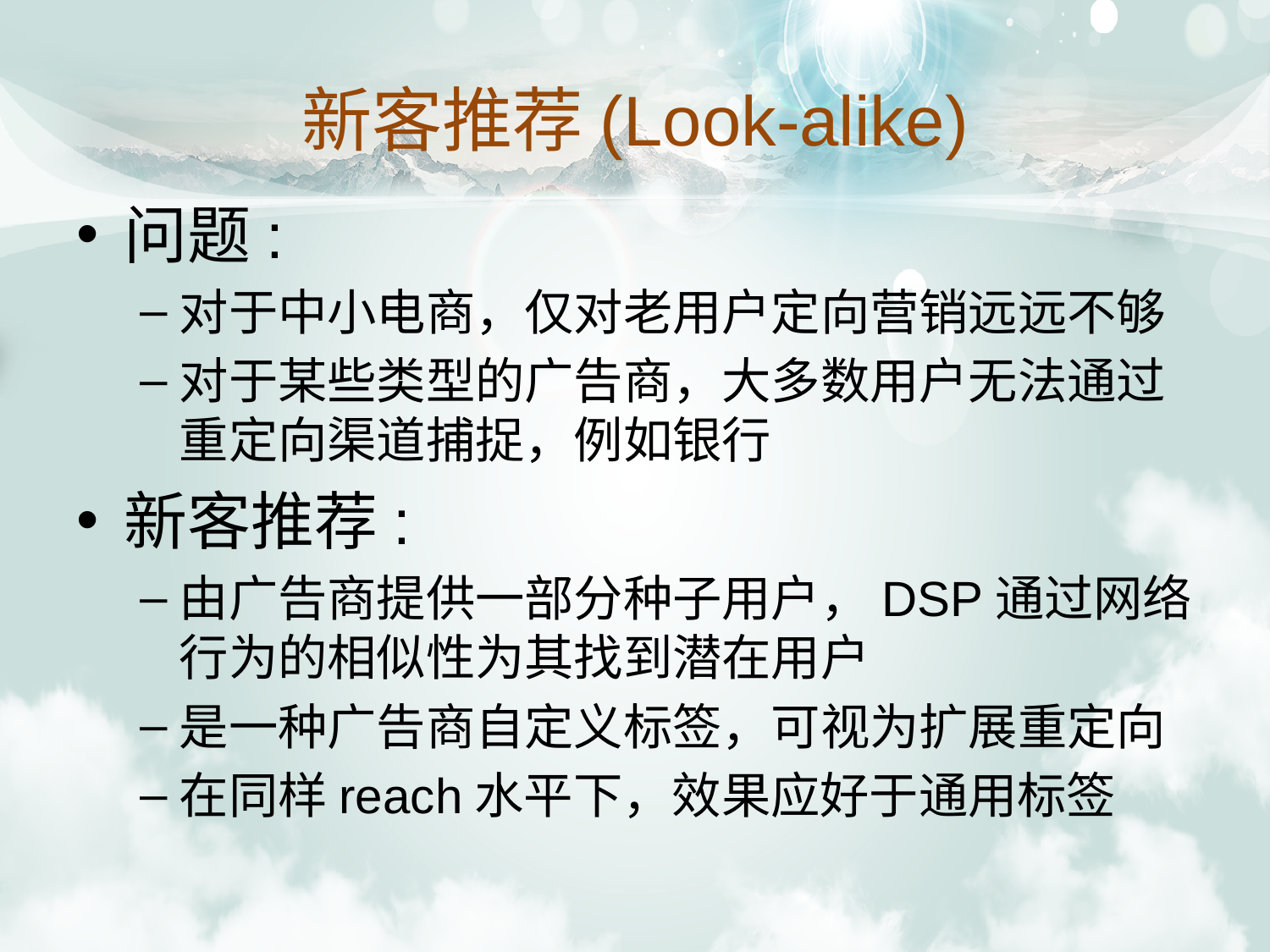

# 新客推荐(Look-alike)
问题:
对于中小电商，仅对老用户定向营销远远不够
对于某些类型的广告商，大多数用户无法通过重定向渠道捕捉，例如银行
新客推荐:
由广告商提供一部分种子用户，DSP通过网络行为的相似性为其找到潜在用户
是一种广告商自定义标签，可视为扩展重定向
在同样reach水平下，效果应好于通用标签